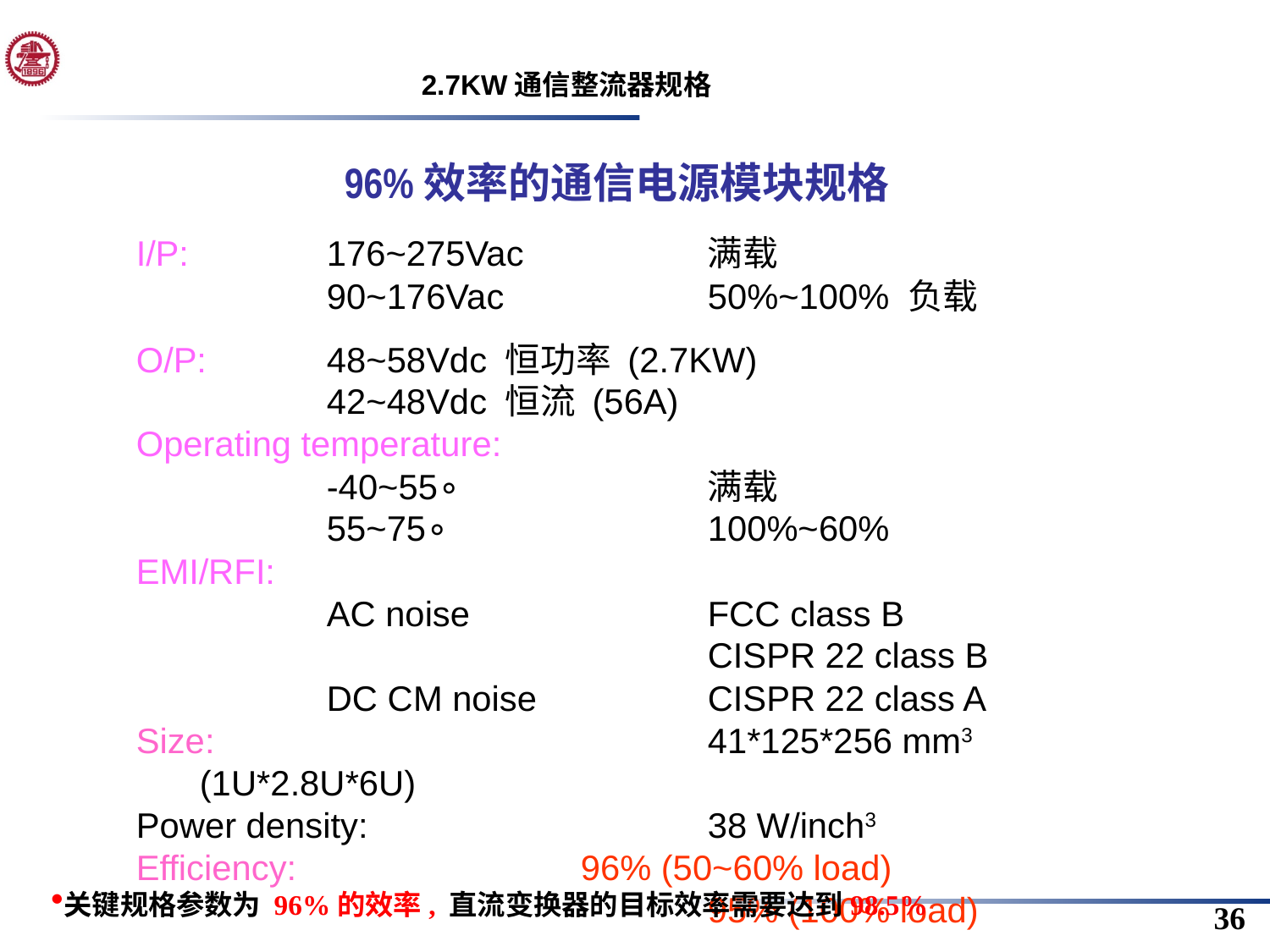

2.7KW通信整流器规格
96%效率的通信电源模块规格
I/P: 		176~275Vac 		满载
		90~176Vac 		50%~100% 负载

O/P:	48~58Vdc 恒功率 (2.7KW)
		42~48Vdc 恒流 (56A)
Operating temperature:
		-40~55∘		满载
		55~75∘ 	  	100%~60%
EMI/RFI:
		AC noise		FCC class B
	 				CISPR 22 class B
		DC CM noise		CISPR 22 class A
Size:				41*125*256 mm3 (1U*2.8U*6U)
Power density:			38 W/inch3
Efficiency:			96% (50~60% load)
					95% (100% load)
关键规格参数为 96%的效率, 直流变换器的目标效率需要达到98.5%